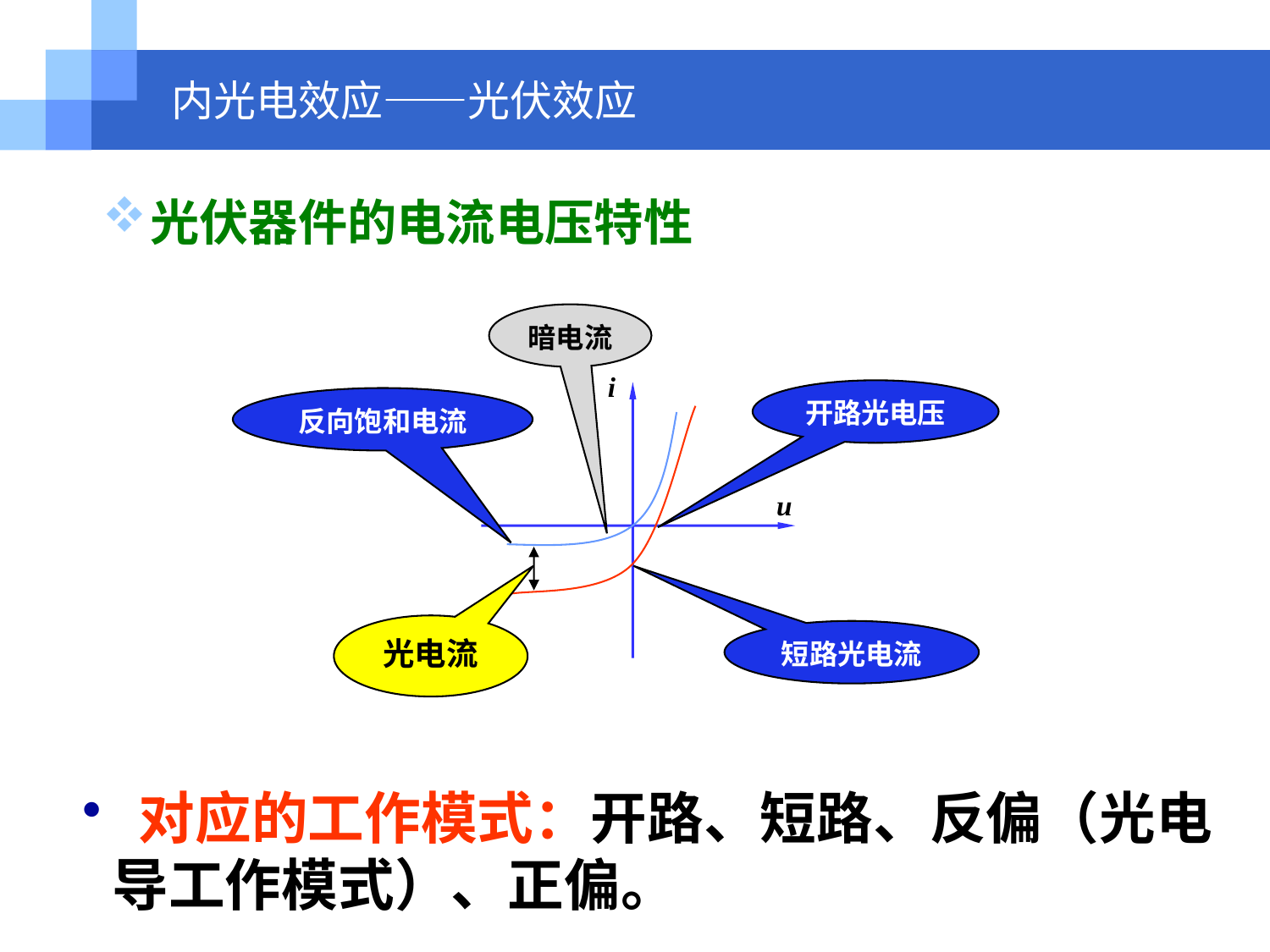

# 内光电效应——光伏效应
光伏器件的电流电压特性
暗电流
i

u

开路光电压
反向饱和电流

光电流
短路光电流
 对应的工作模式：开路、短路、反偏（光电导工作模式）、正偏。